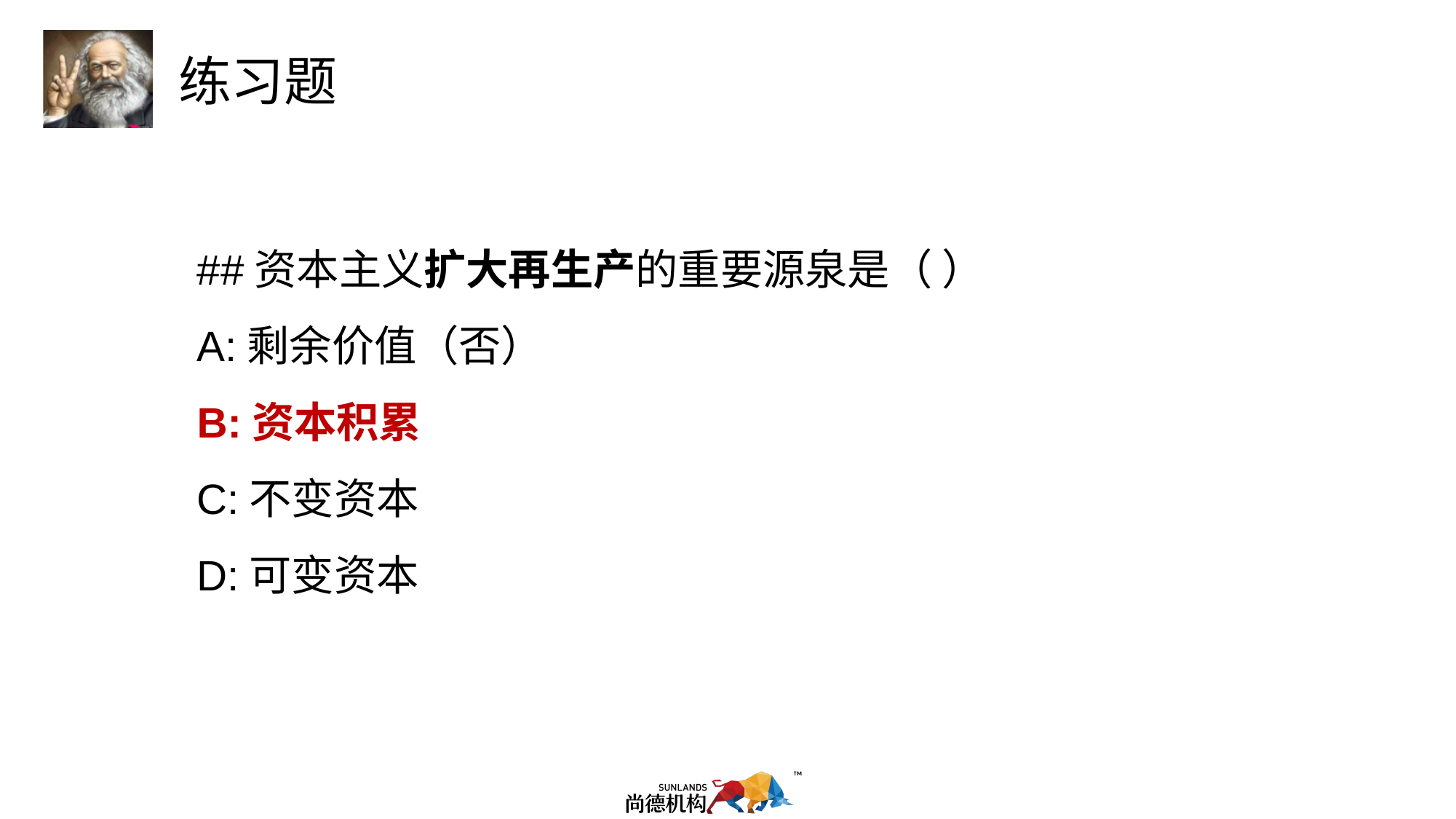

##资本主义扩大再生产的重要源泉是（ ）
A:剩余价值（否）
B:资本积累
C:不变资本
D:可变资本